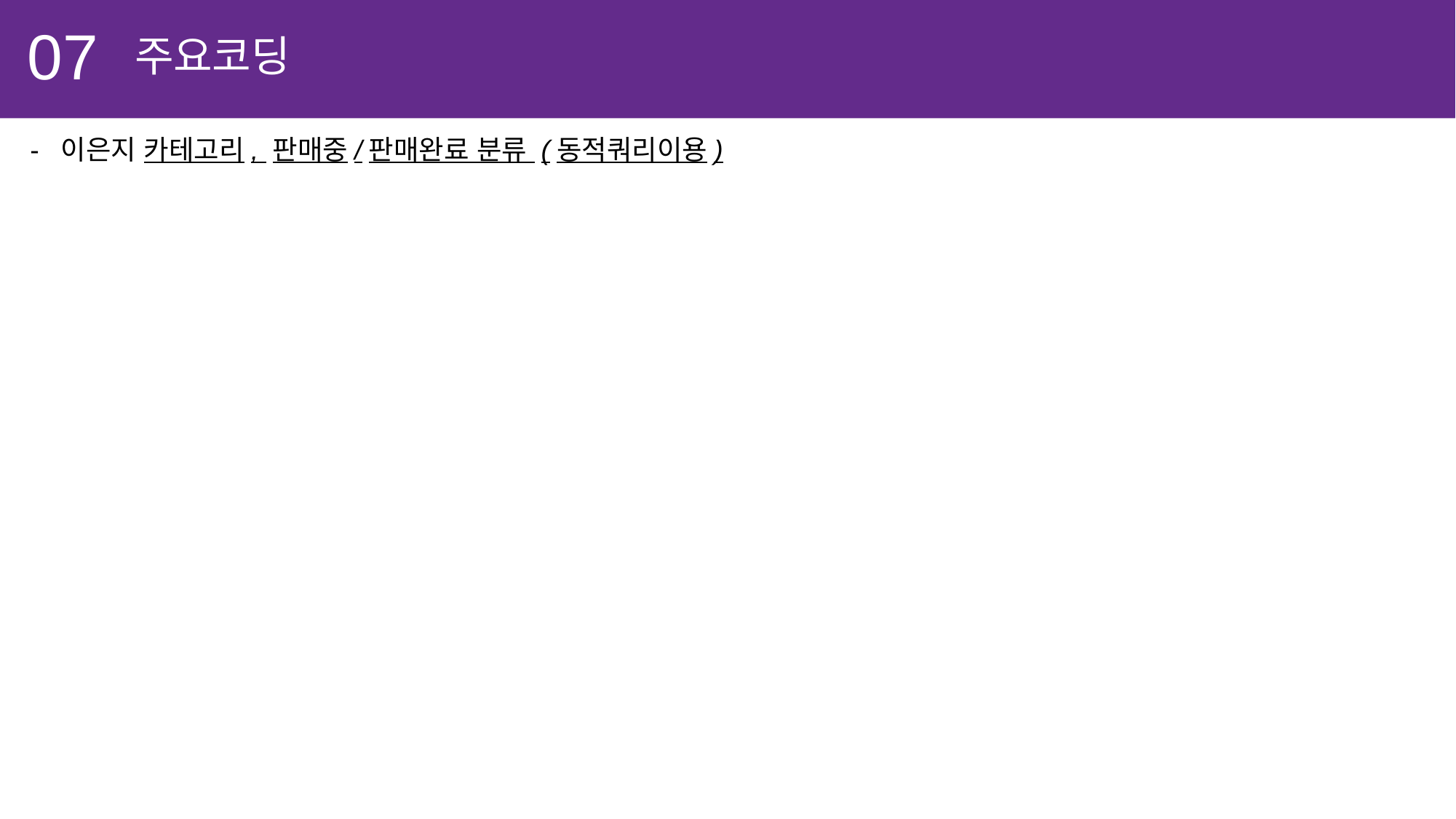

07
주요코딩
-  이은지 카테고리, 판매중/판매완료 분류 (동적쿼리이용)
당근마켓